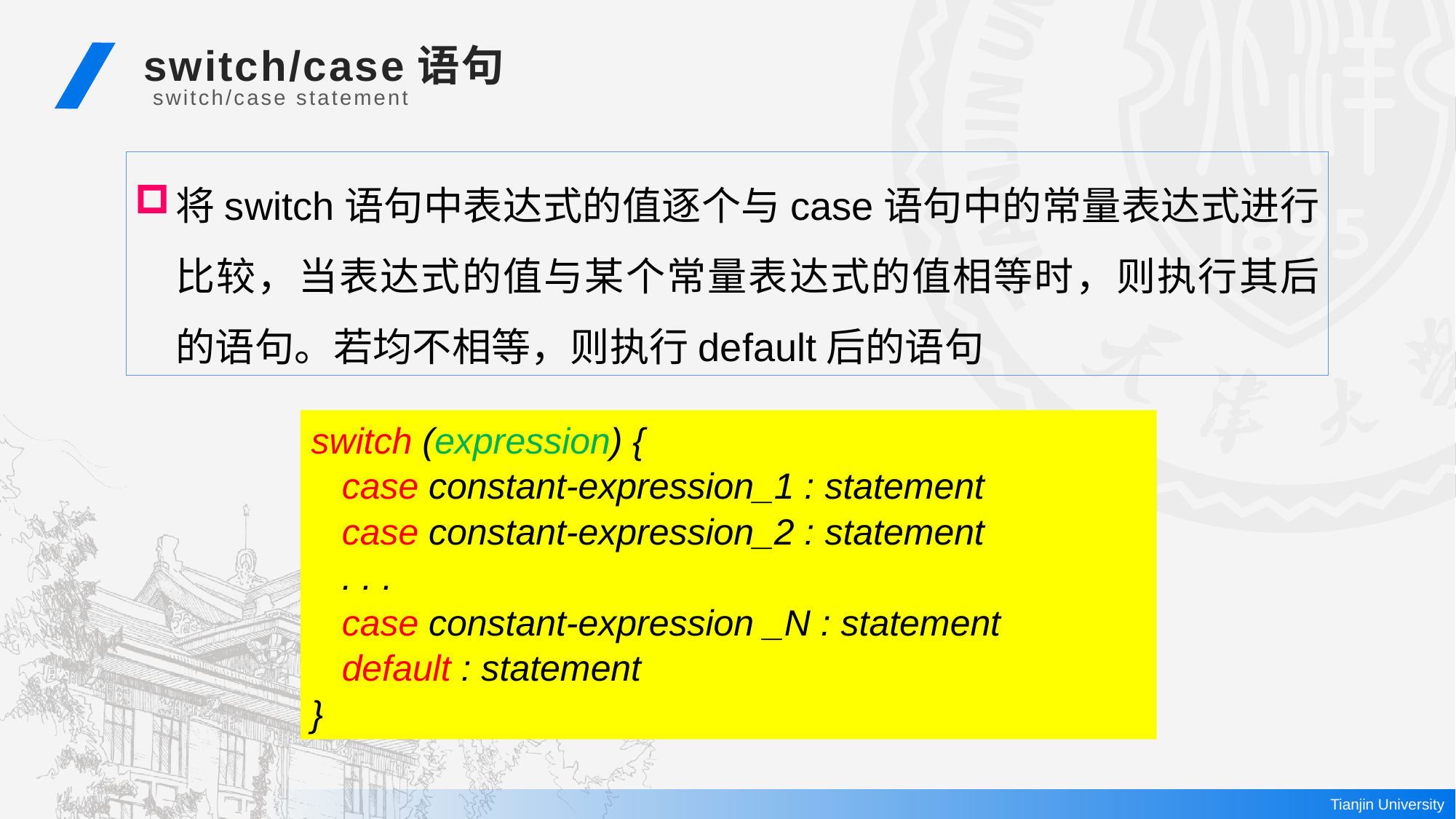

switch/case语句
   switch/case statement
将switch语句中表达式的值逐个与case语句中的常量表达式进行比较，当表达式的值与某个常量表达式的值相等时，则执行其后的语句。若均不相等，则执行default后的语句
switch (expression) {
   case constant-expression_1 : statement
   case constant-expression_2 : statement
   . . .
   case constant-expression _N : statement
   default : statement
}